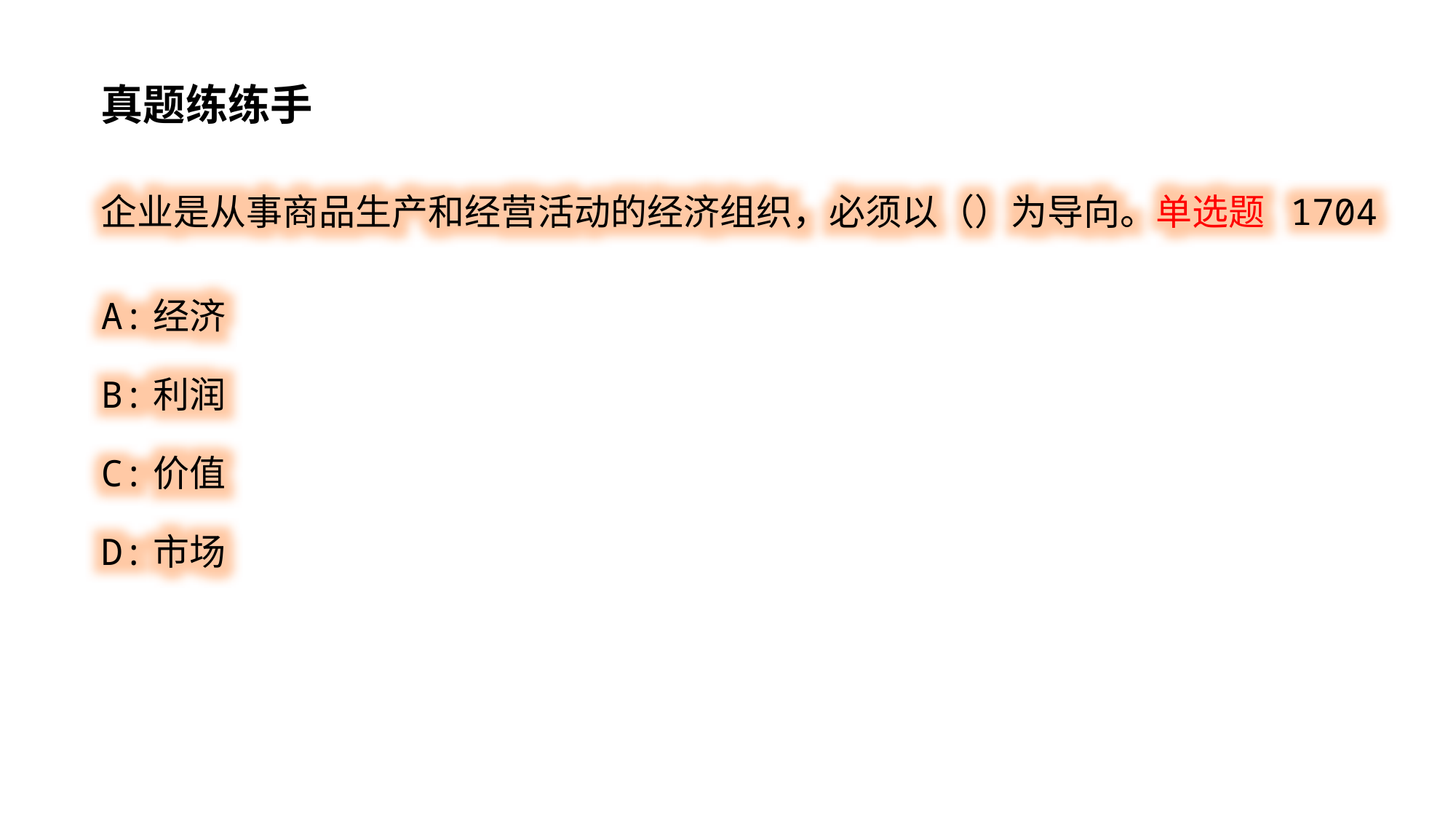

真题练练手
企业是从事商品生产和经营活动的经济组织，必须以（）为导向。单选题  1704

A:经济

B:利润

C:价值

D:市场